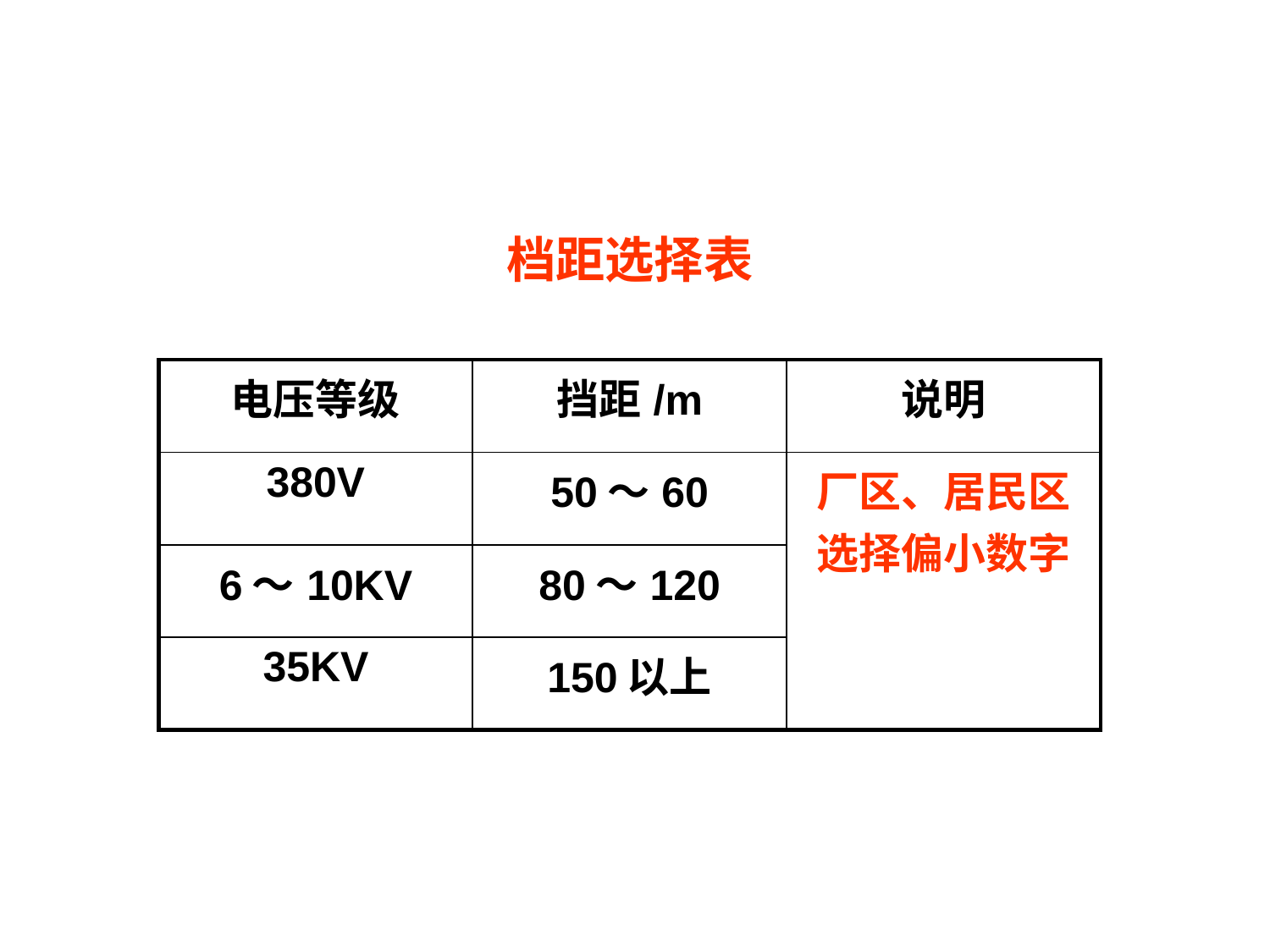

档距选择表
| 电压等级 | 挡距/m | 说明 |
| --- | --- | --- |
| 380V | 50～60 | 厂区、居民区选择偏小数字 |
| 6～10KV | 80～120 |  |
| 35KV | 150以上 |  |